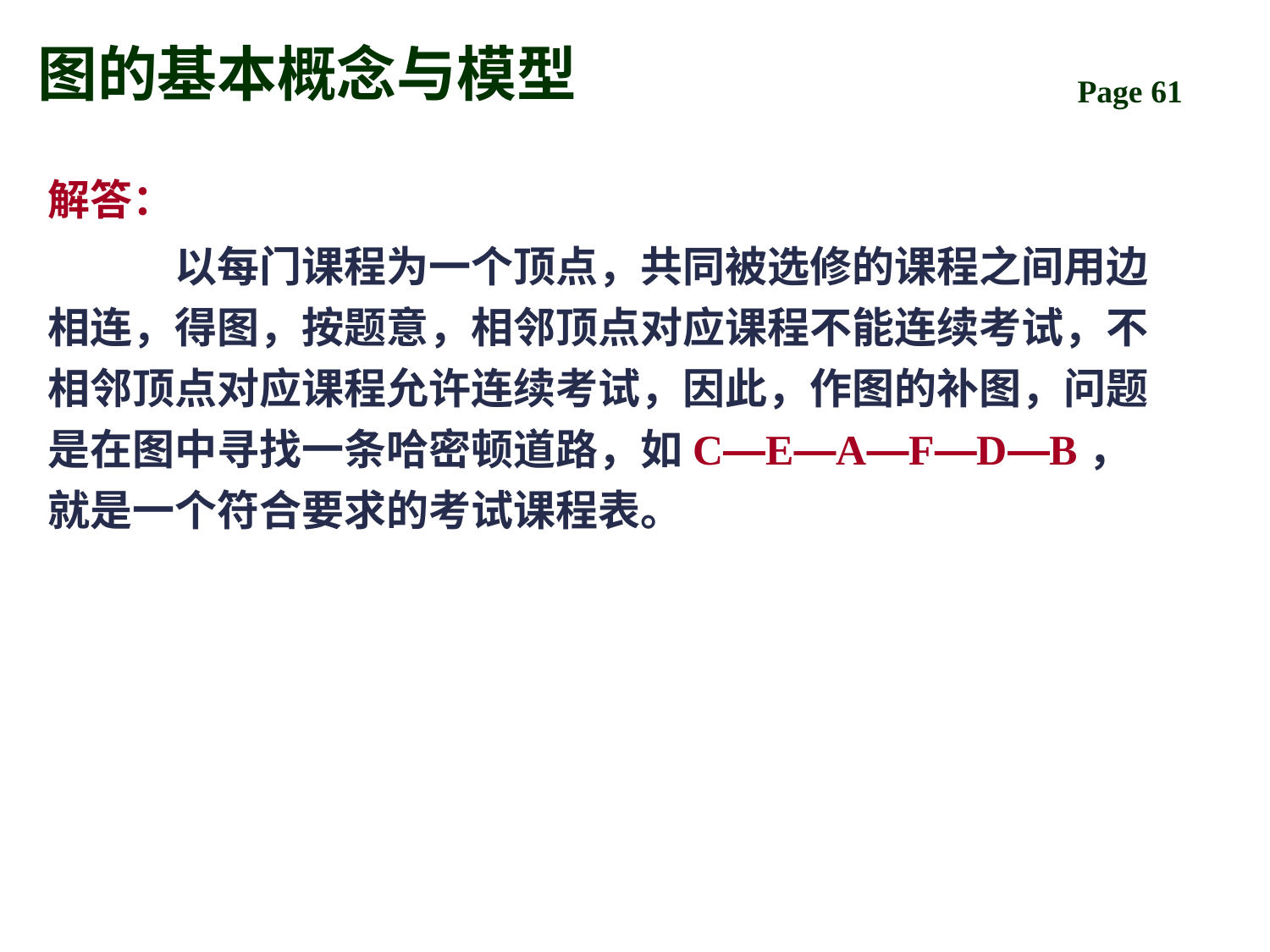

# 图的基本概念与模型
解答：
	以每门课程为一个顶点，共同被选修的课程之间用边相连，得图，按题意，相邻顶点对应课程不能连续考试，不相邻顶点对应课程允许连续考试，因此，作图的补图，问题是在图中寻找一条哈密顿道路，如C—E—A—F—D—B，就是一个符合要求的考试课程表。